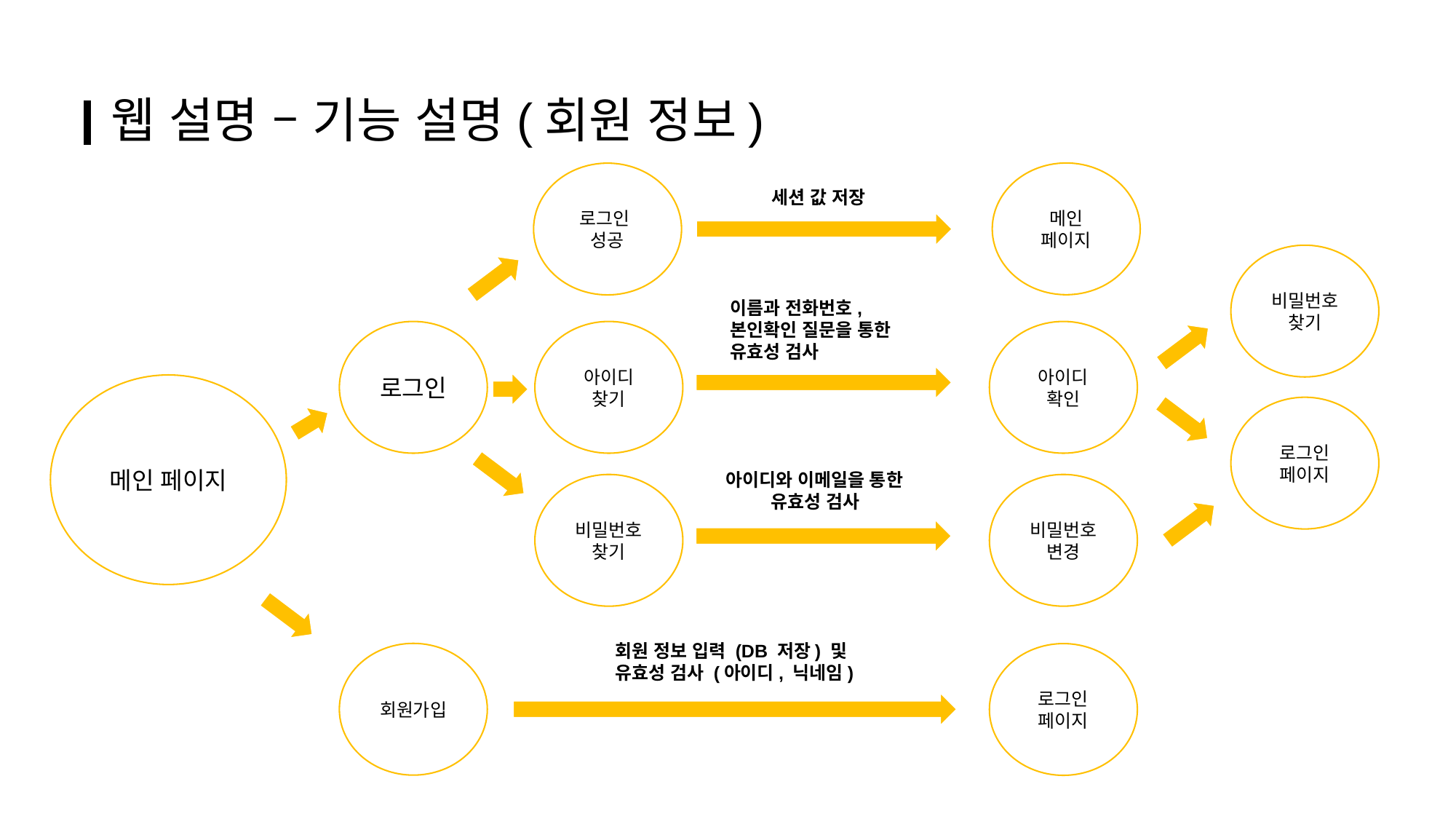

웹 설명 – 기능 설명(회원 정보)

메인
페이지
로그인
성공
세션 값 저장

비밀번호 찾기

이름과 전화번호,
본인확인 질문을 통한
유효성 검사
로그인
아이디
찾기
아이디
확인

메인 페이지
로그인
페이지

아이디와 이메일을 통한
        유효성 검사
비밀번호 찾기
비밀번호
변경

회원 정보 입력 (DB 저장) 및
유효성 검사 (아이디, 닉네임)
회원가입
로그인
페이지